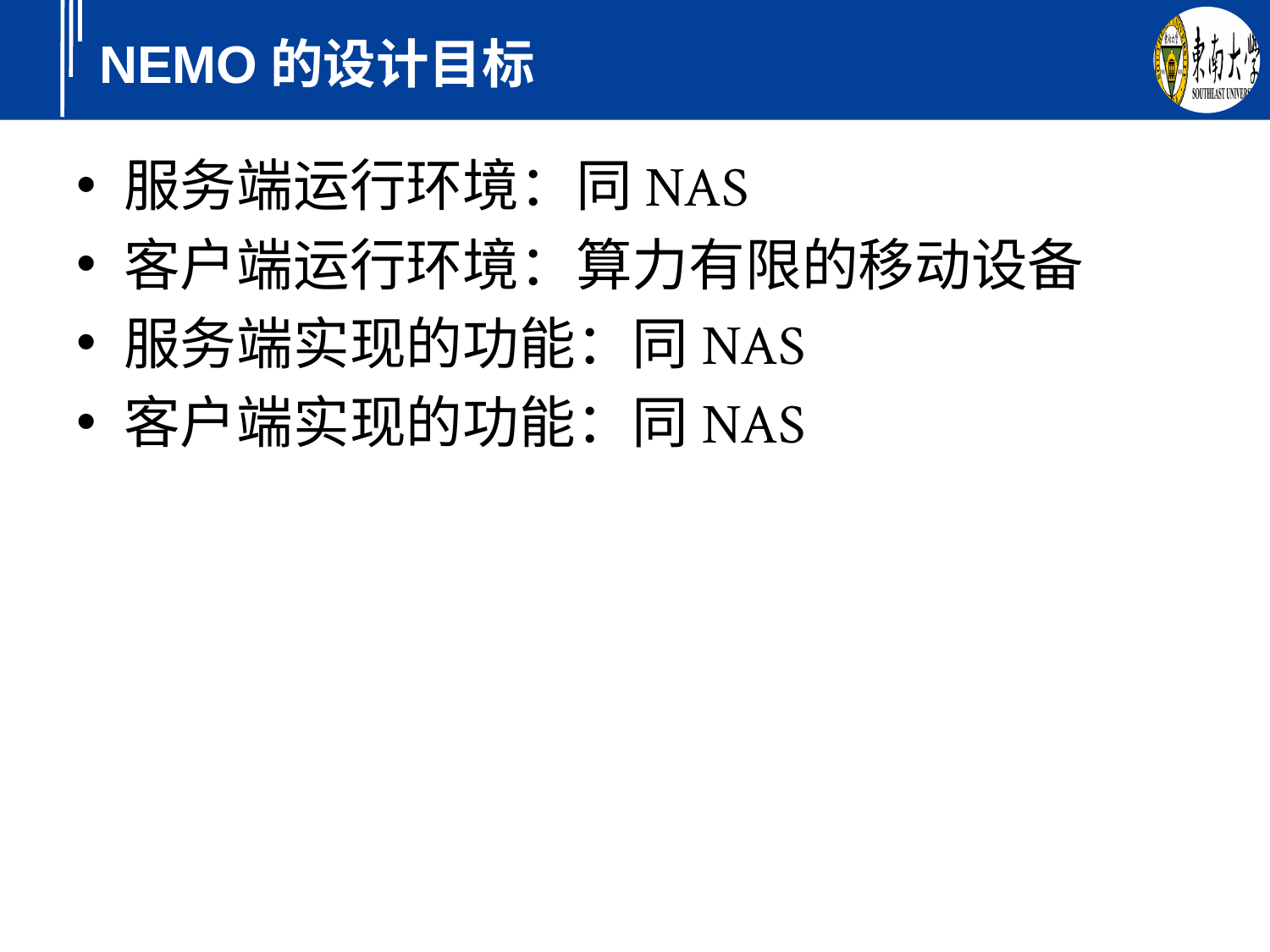

# NEMO的设计目标
服务端运行环境：同NAS
客户端运行环境：算力有限的移动设备
服务端实现的功能：同NAS
客户端实现的功能：同NAS